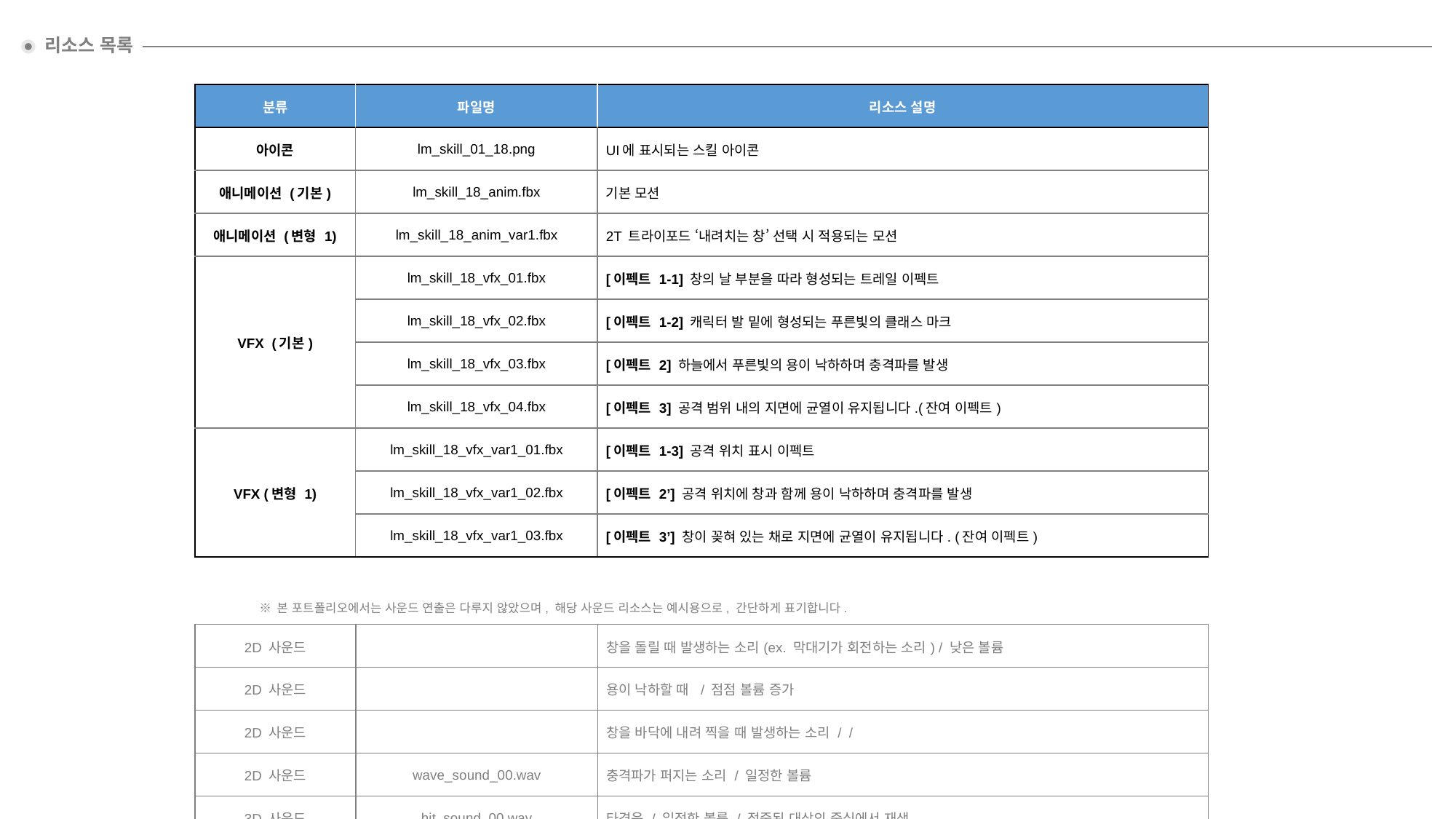

리소스 목록

| 분류 | 파일명 | 리소스 설명 |
| --- | --- | --- |
| 아이콘 | lm\_skill\_01\_18.png | UI에 표시되는 스킬 아이콘 |
| 애니메이션 (기본) | lm\_skill\_18\_anim.fbx | 기본 모션 |
| 애니메이션 (변형 1) | lm\_skill\_18\_anim\_var1.fbx | 2T 트라이포드 ‘내려치는 창’ 선택 시 적용되는 모션 |
| VFX (기본) | lm\_skill\_18\_vfx\_01.fbx | [이펙트 1-1] 창의 날 부분을 따라 형성되는 트레일 이펙트 |
|  | lm\_skill\_18\_vfx\_02.fbx | [이펙트 1-2] 캐릭터 발 밑에 형성되는 푸른빛의 클래스 마크 |
|  | lm\_skill\_18\_vfx\_03.fbx | [이펙트 2] 하늘에서 푸른빛의 용이 낙하하며 충격파를 발생 |
|  | lm\_skill\_18\_vfx\_04.fbx | [이펙트 3] 공격 범위 내의 지면에 균열이 유지됩니다.(잔여 이펙트) |
| VFX (변형 1) | lm\_skill\_18\_vfx\_var1\_01.fbx | [이펙트 1-3] 공격 위치 표시 이펙트 |
|  | lm\_skill\_18\_vfx\_var1\_02.fbx | [이펙트 2’] 공격 위치에 창과 함께 용이 낙하하며 충격파를 발생 |
|  | lm\_skill\_18\_vfx\_var1\_03.fbx | [이펙트 3’] 창이 꽂혀 있는 채로 지면에 균열이 유지됩니다. (잔여 이펙트) |
※ 본 포트폴리오에서는 사운드 연출은 다루지 않았으며, 해당 사운드 리소스는 예시용으로, 간단하게 표기합니다.
| 2D 사운드 |  | 창을 돌릴 때 발생하는 소리(ex. 막대기가 회전하는 소리) / 낮은 볼륨 |
| --- | --- | --- |
| 2D 사운드 |  | 용이 낙하할 때 / 점점 볼륨 증가 |
| 2D 사운드 |  | 창을 바닥에 내려 찍을 때 발생하는 소리 / / |
| 2D 사운드 | wave\_sound\_00.wav | 충격파가 퍼지는 소리 / 일정한 볼륨 |
| 3D 사운드 | hit\_sound\_00.wav | 타격음 / 일정한 볼륨 / 적중된 대상의 중심에서 재생 |